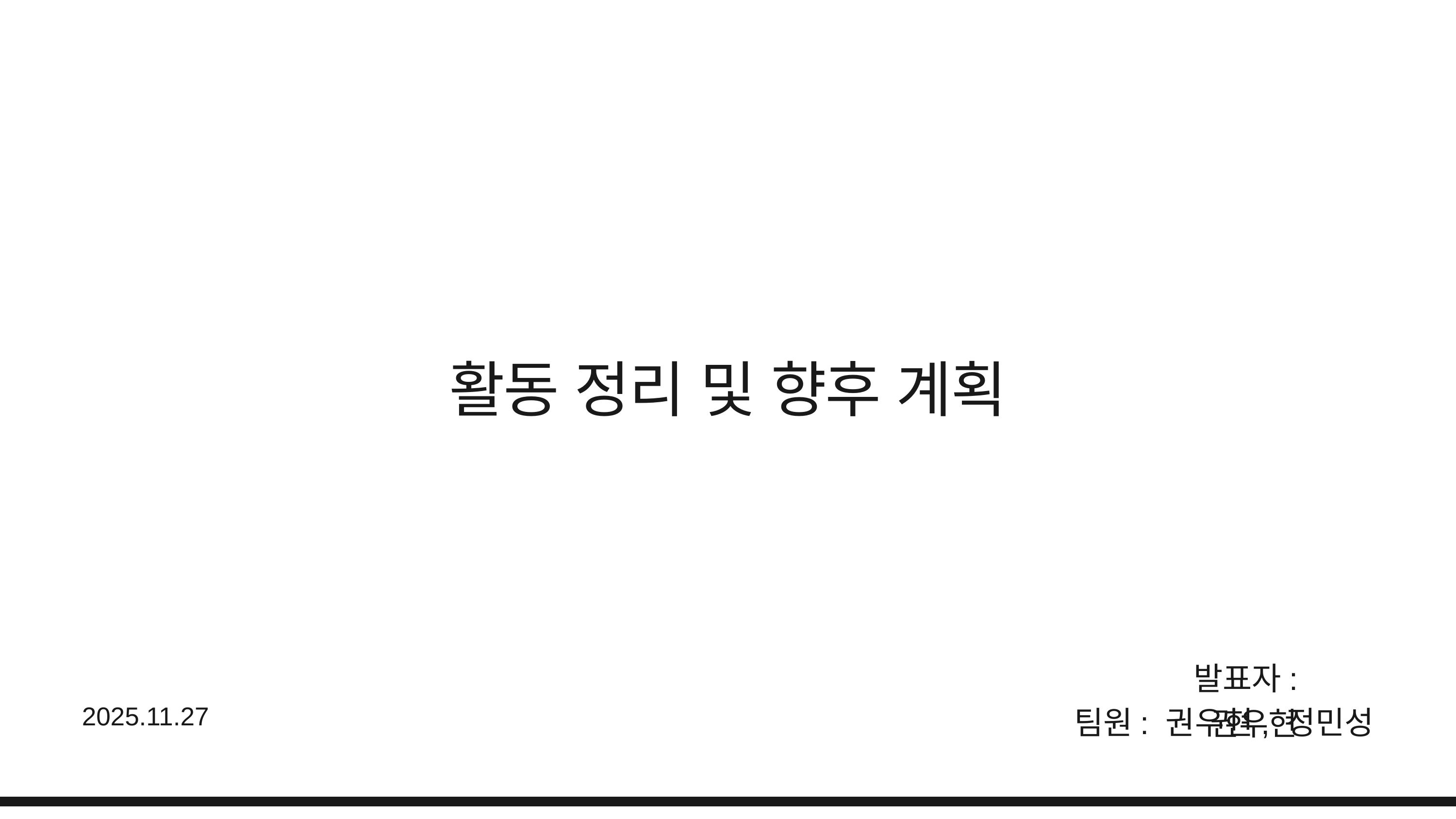

활동 정리 및 향후 계획
발표자: 권우현
2025.11.27
팀원: 권우현, 정민성